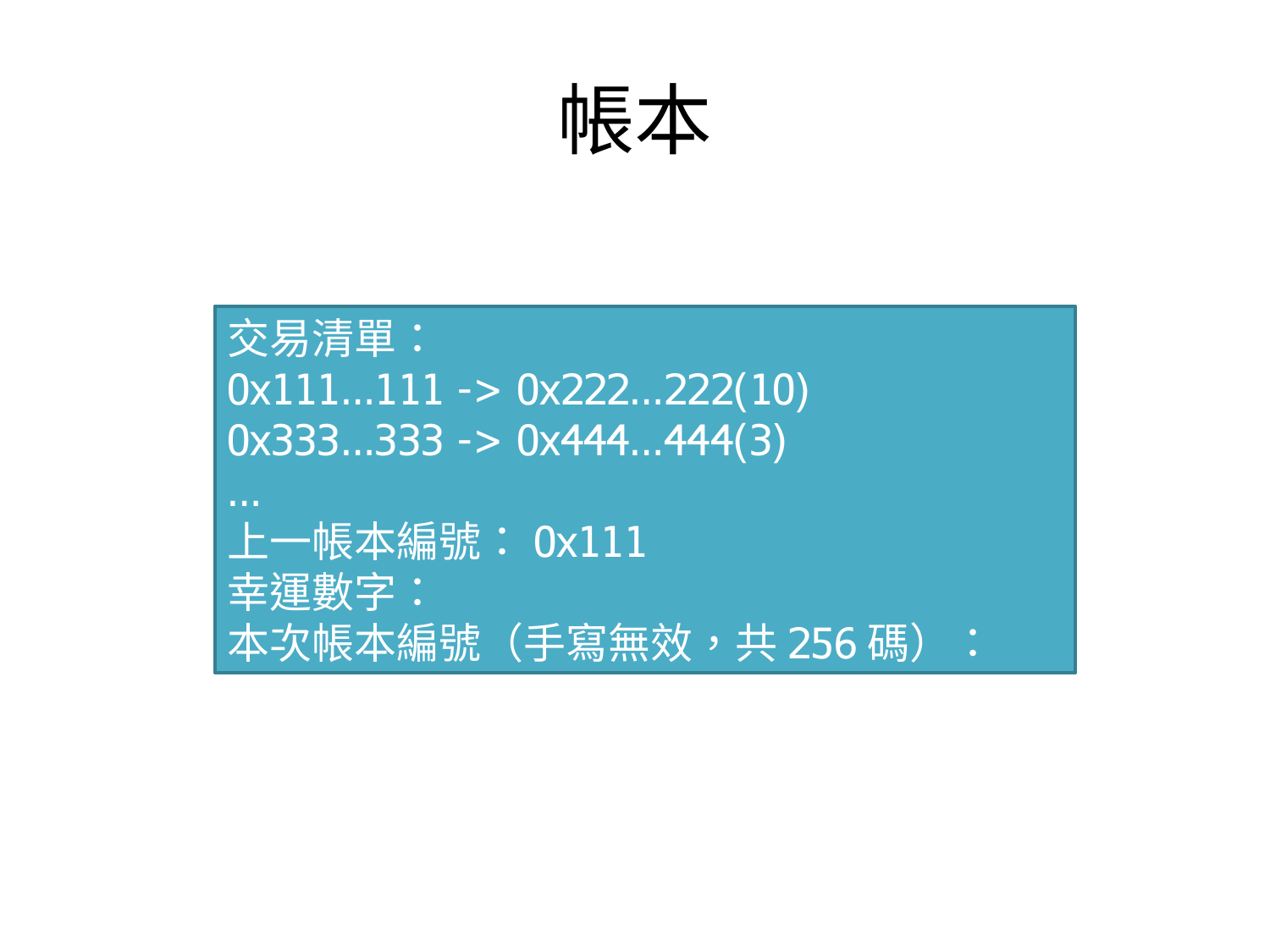

# 帳本
交易清單：
0x111…111 -> 0x222…222(10)
0x333…333 -> 0x444…444(3)
…
上一帳本編號：0x111
幸運數字：
本次帳本編號（手寫無效，共256碼）：